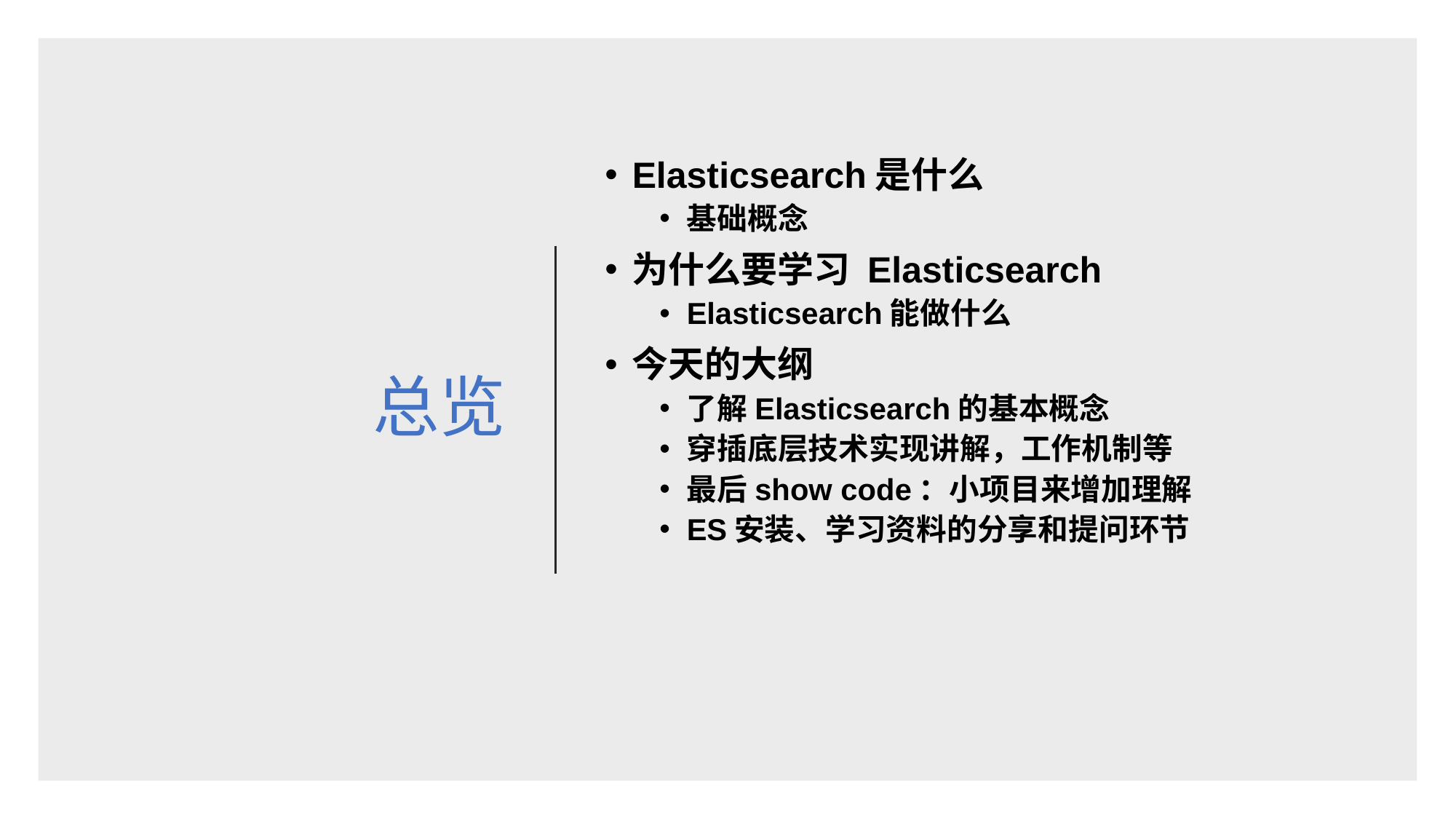

# 总览
Elasticsearch是什么
基础概念
为什么要学习 Elasticsearch
Elasticsearch能做什么
今天的大纲
了解Elasticsearch的基本概念
穿插底层技术实现讲解，工作机制等
最后show code：小项目来增加理解
ES安装、学习资料的分享和提问环节